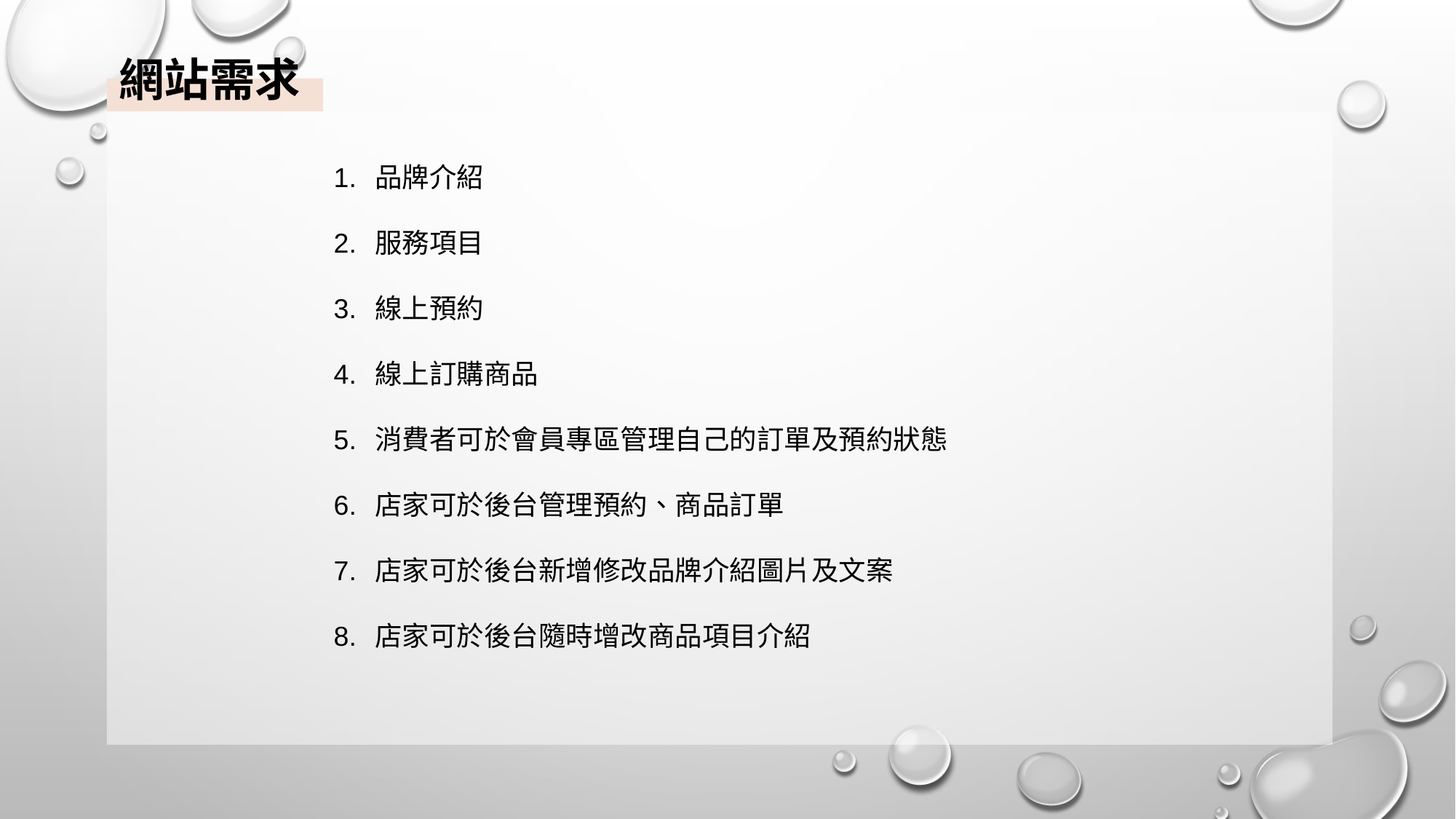

網站需求

品牌介紹
服務項目
線上預約
線上訂購商品
消費者可於會員專區管理自己的訂單及預約狀態
店家可於後台管理預約、商品訂單
店家可於後台新增修改品牌介紹圖片及文案
店家可於後台隨時增改商品項目介紹